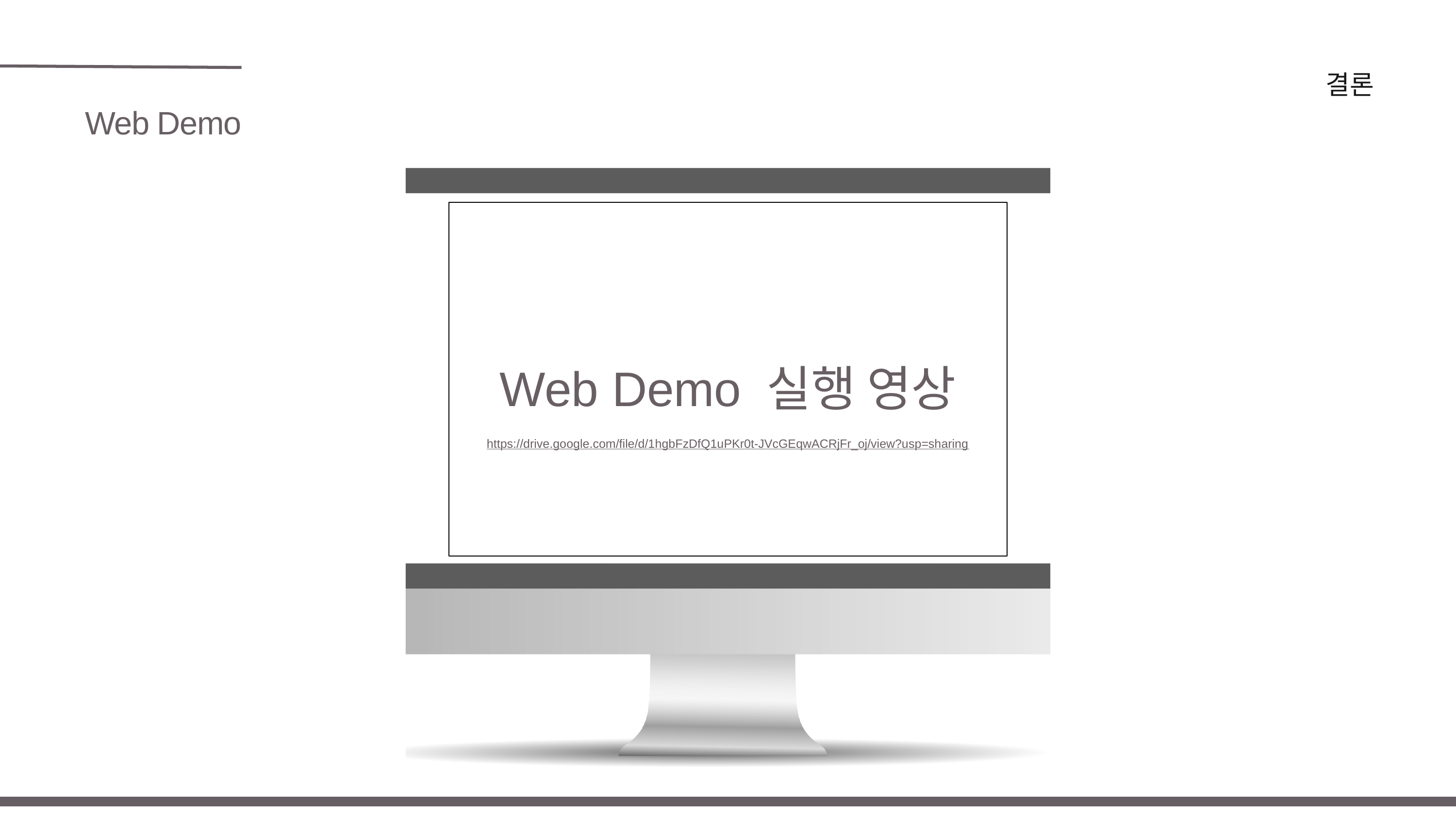

결론

Web Demo

Web Demo 실행 영상
https://drive.google.com/file/d/1hgbFzDfQ1uPKr0t-JVcGEqwACRjFr_oj/view?usp=sharing